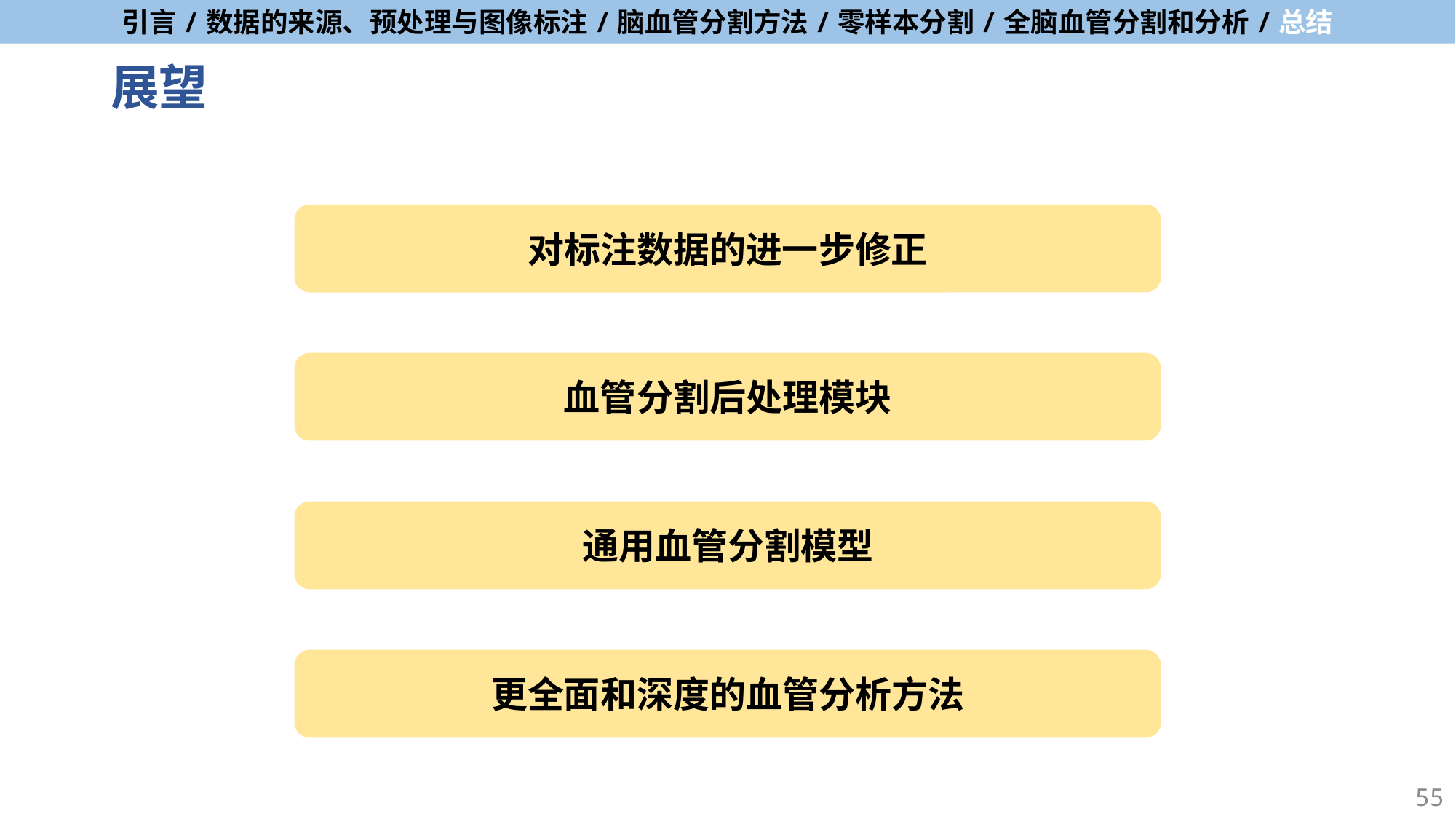

# 展望
对标注数据的进一步修正
血管分割后处理模块
通用血管分割模型
更全面和深度的血管分析方法
55